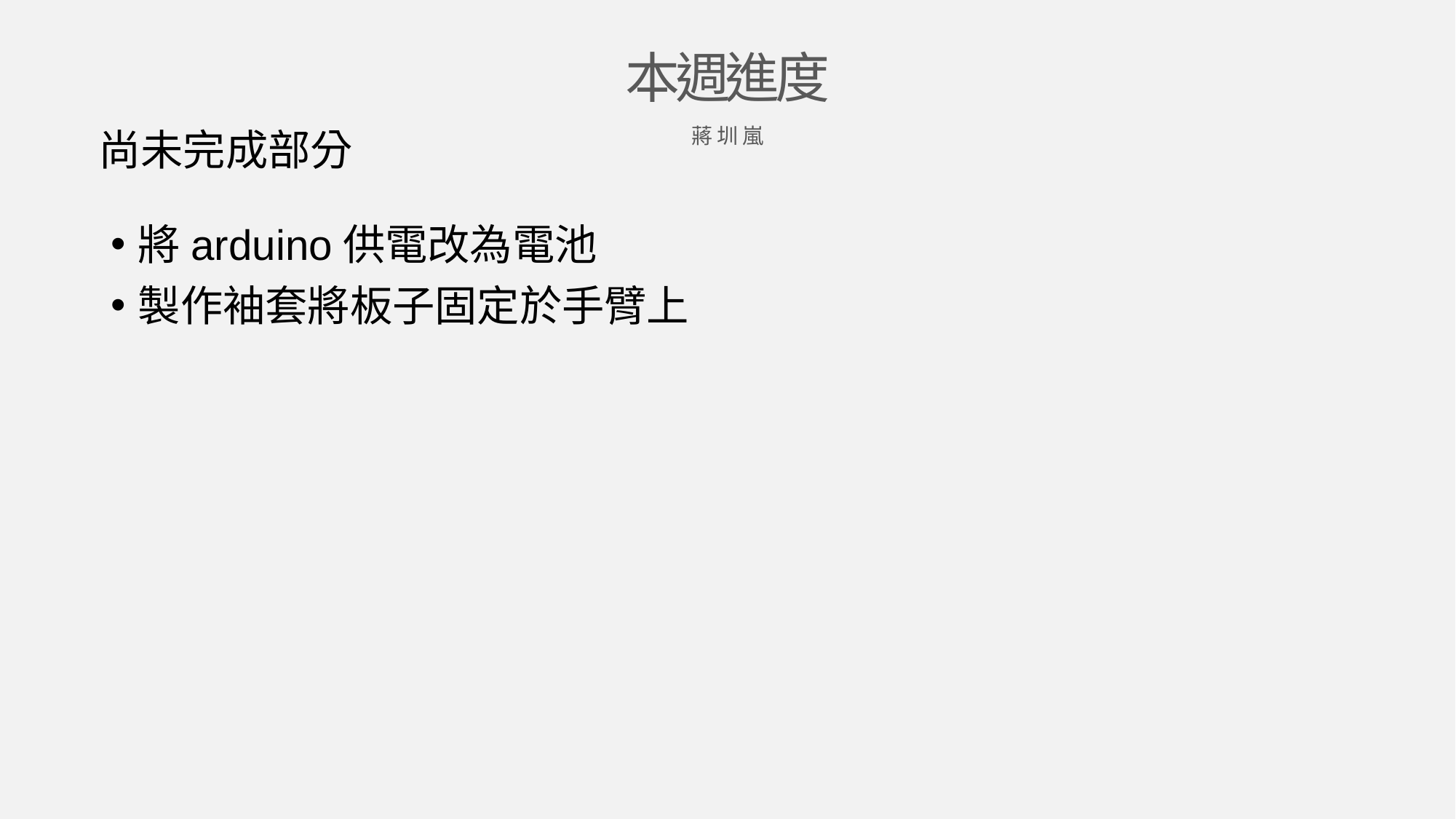

本週進度
蔣圳嵐
尚未完成部分
將arduino供電改為電池
製作袖套將板子固定於手臂上